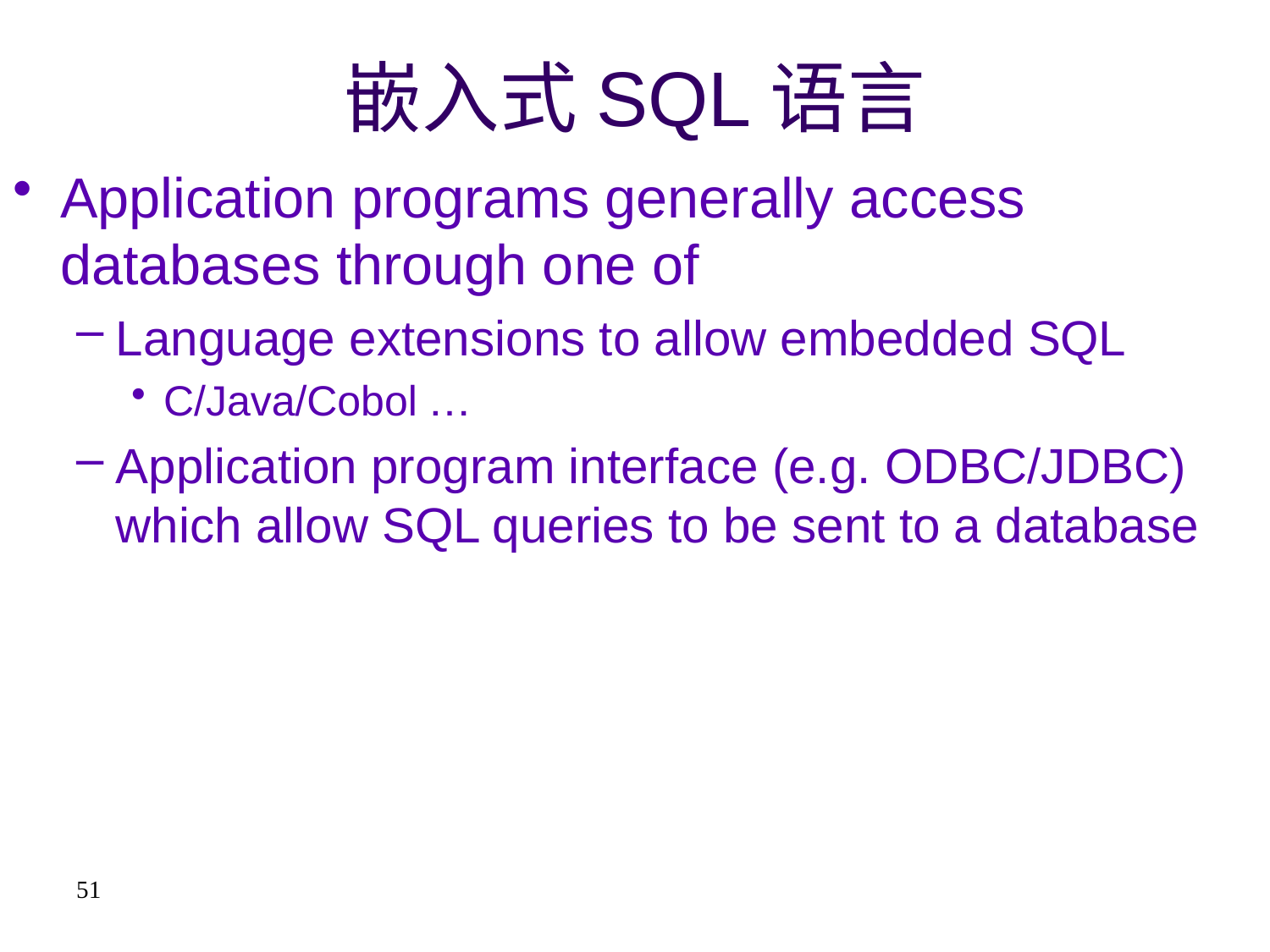

# 嵌入式SQL语言
Application programs generally access databases through one of
Language extensions to allow embedded SQL
C/Java/Cobol …
Application program interface (e.g. ODBC/JDBC) which allow SQL queries to be sent to a database

51